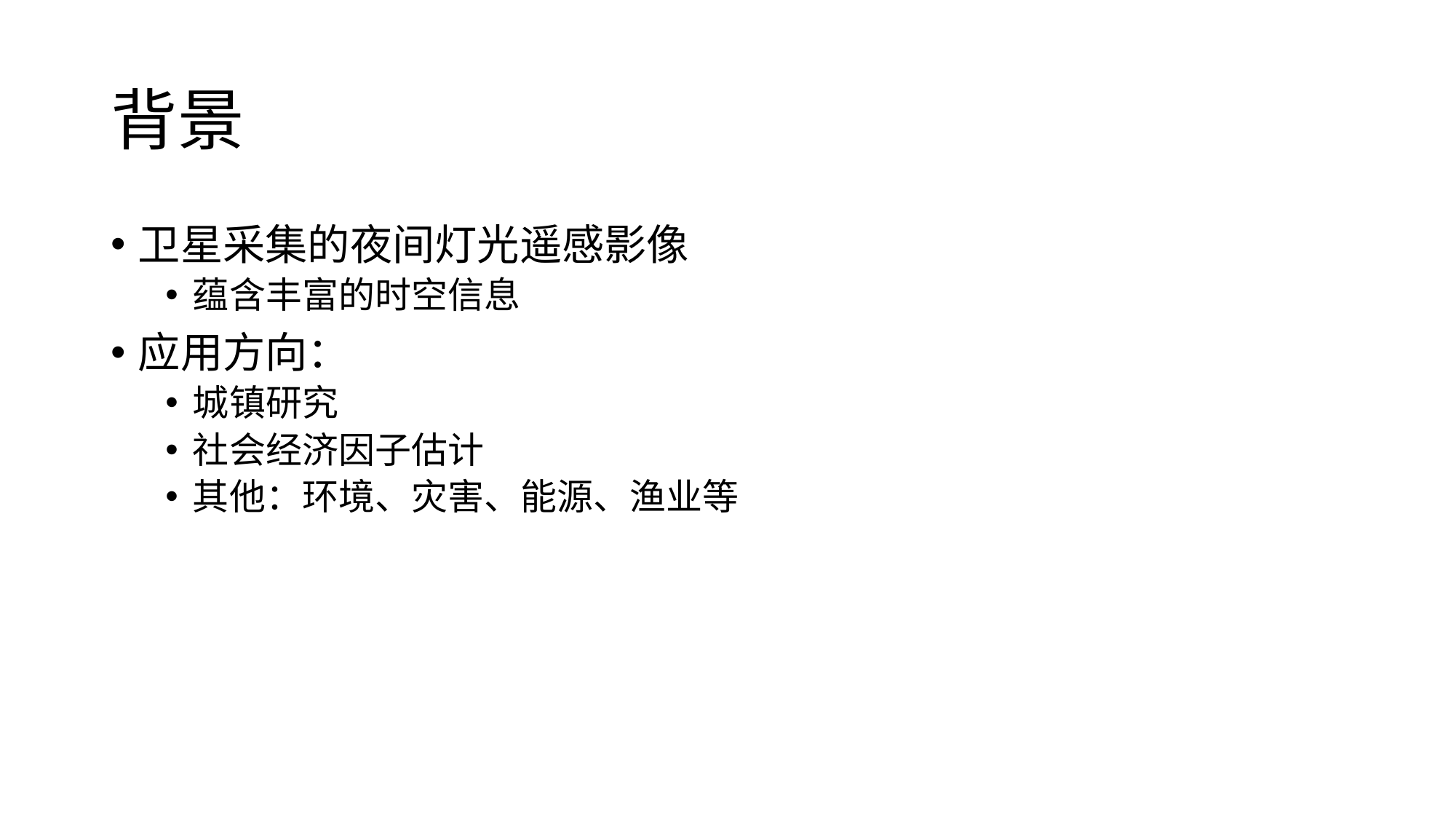

# 背景
卫星采集的夜间灯光遥感影像
蕴含丰富的时空信息
应用方向：
城镇研究
社会经济因子估计
其他：环境、灾害、能源、渔业等